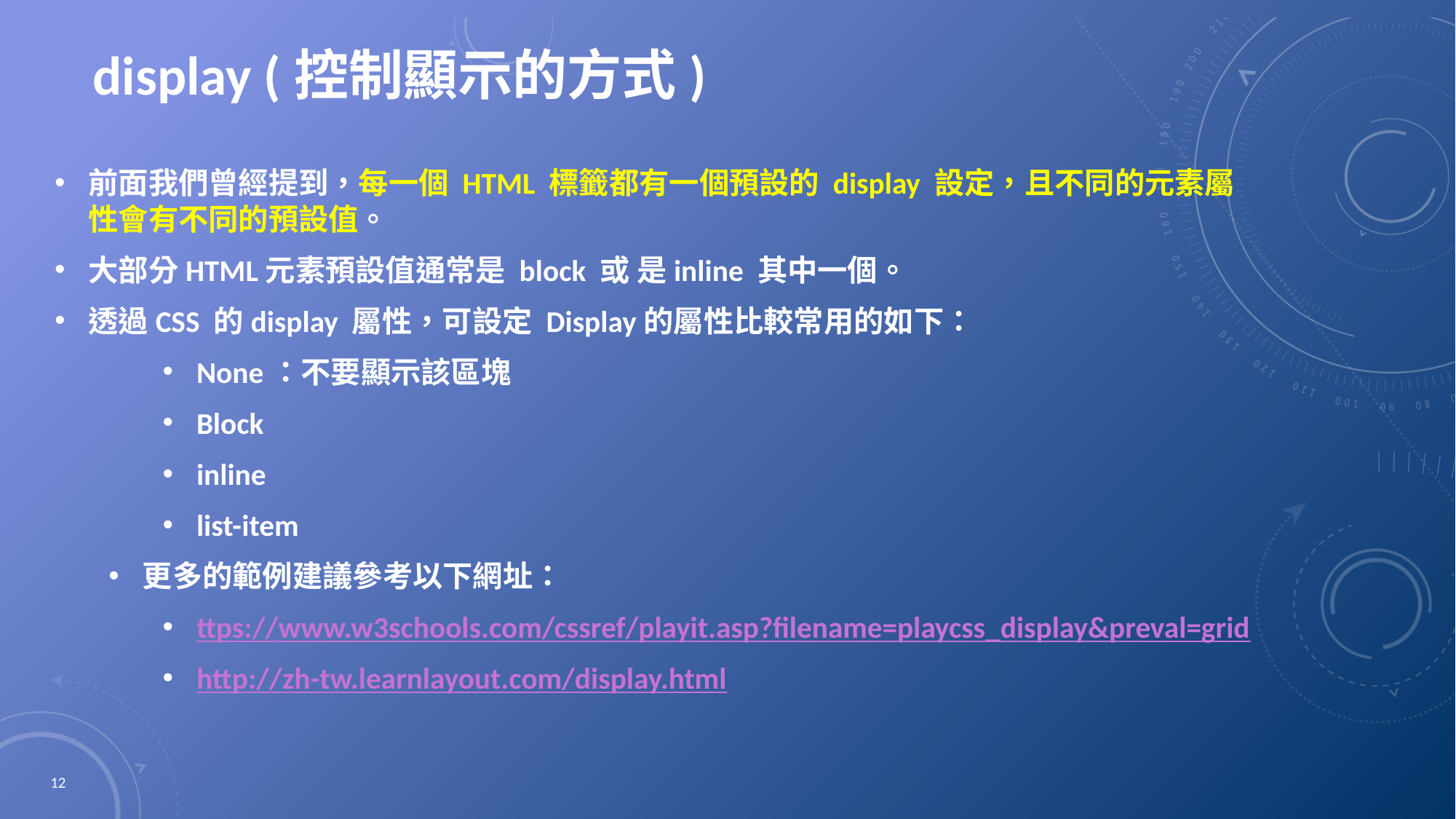

# display (控制顯示的方式)
前面我們曾經提到，每一個 HTML 標籤都有一個預設的 display 設定，且不同的元素屬性會有不同的預設值。
大部分HTML元素預設值通常是 block 或 是inline 其中一個。
透過CSS 的display 屬性，可設定 Display的屬性比較常用的如下：
None：不要顯示該區塊
Block
inline
list-item
更多的範例建議參考以下網址：
ttps://www.w3schools.com/cssref/playit.asp?filename=playcss_display&preval=grid
http://zh-tw.learnlayout.com/display.html
12